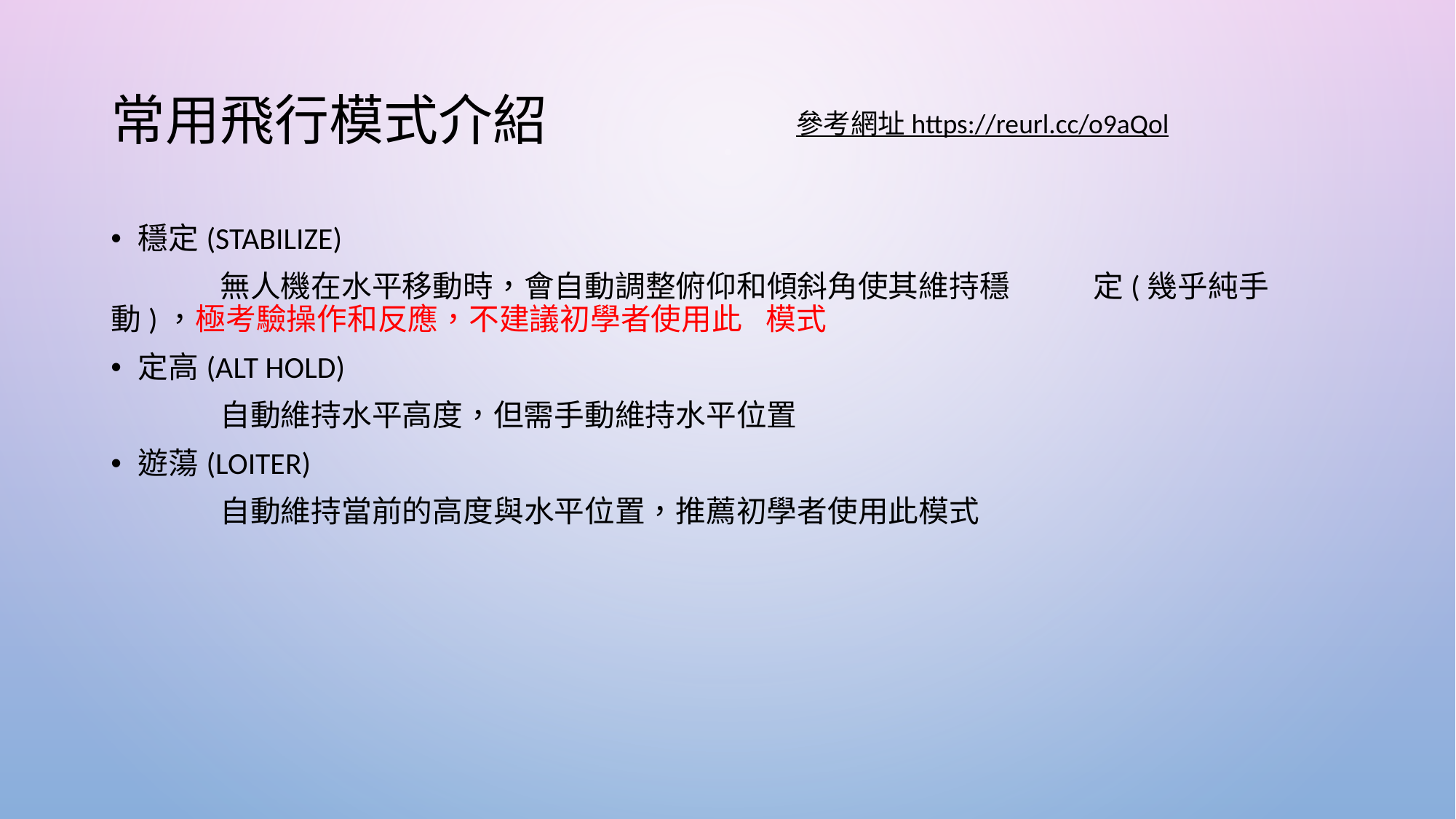

# 常用飛行模式介紹
參考網址 https://reurl.cc/o9aQol
穩定(Stabilize)
	無人機在水平移動時，會自動調整俯仰和傾斜角使其維持穩	定(幾乎純手動)，極考驗操作和反應，不建議初學者使用此	模式
定高(Alt hold)
	自動維持水平高度，但需手動維持水平位置
遊蕩(Loiter)
	自動維持當前的高度與水平位置，推薦初學者使用此模式